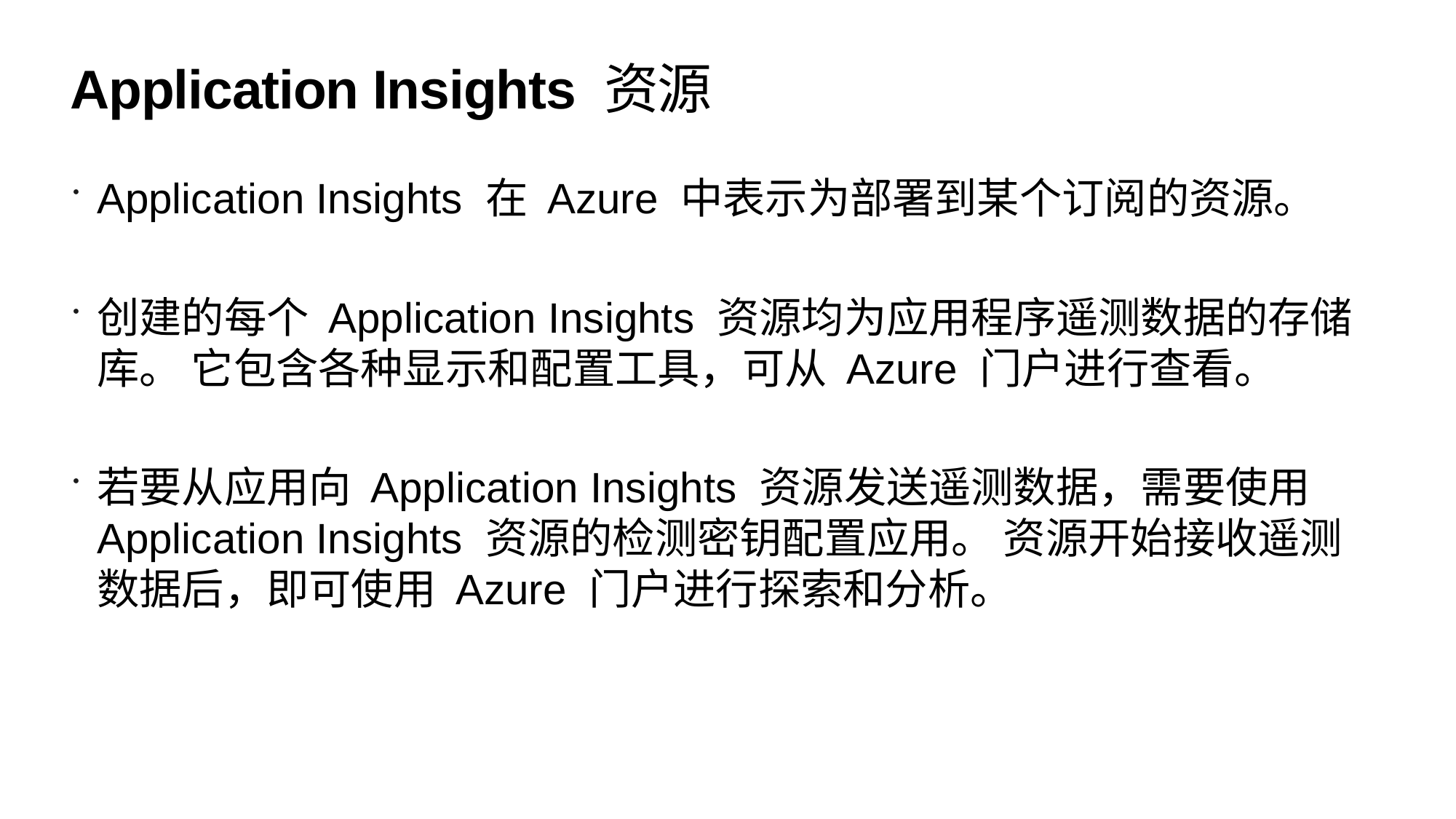

# Application Insights 资源
Application Insights 在 Azure 中表示为部署到某个订阅的资源。

创建的每个 Application Insights 资源均为应用程序遥测数据的存储库。 它包含各种显示和配置工具，可从 Azure 门户进行查看。

若要从应用向 Application Insights 资源发送遥测数据，需要使用 Application Insights 资源的检测密钥配置应用。 资源开始接收遥测数据后，即可使用 Azure 门户进行探索和分析。